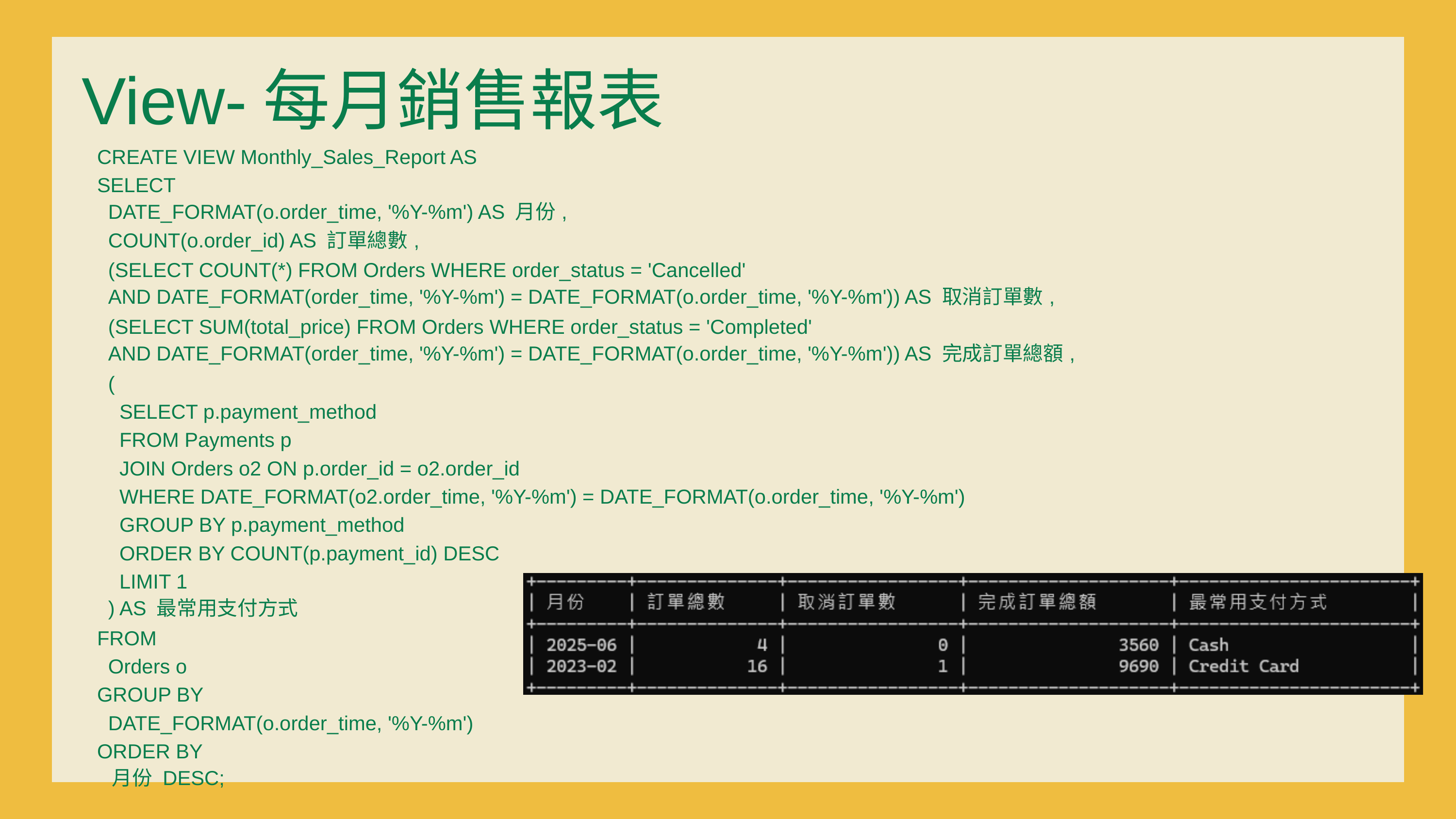

View-每月銷售報表
| CREATE VIEW Monthly\_Sales\_Report AS SELECT DATE\_FORMAT(o.order\_time, '%Y-%m') AS 月份, COUNT(o.order\_id) AS 訂單總數, (SELECT COUNT(\*) FROM Orders WHERE order\_status = 'Cancelled' AND DATE\_FORMAT(order\_time, '%Y-%m') = DATE\_FORMAT(o.order\_time, '%Y-%m')) AS 取消訂單數, (SELECT SUM(total\_price) FROM Orders WHERE order\_status = 'Completed' AND DATE\_FORMAT(order\_time, '%Y-%m') = DATE\_FORMAT(o.order\_time, '%Y-%m')) AS 完成訂單總額, ( SELECT p.payment\_method FROM Payments p JOIN Orders o2 ON p.order\_id = o2.order\_id WHERE DATE\_FORMAT(o2.order\_time, '%Y-%m') = DATE\_FORMAT(o.order\_time, '%Y-%m') GROUP BY p.payment\_method ORDER BY COUNT(p.payment\_id) DESC LIMIT 1 ) AS 最常用支付方式 FROM Orders o GROUP BY DATE\_FORMAT(o.order\_time, '%Y-%m') ORDER BY 月份 DESC; |
| --- |